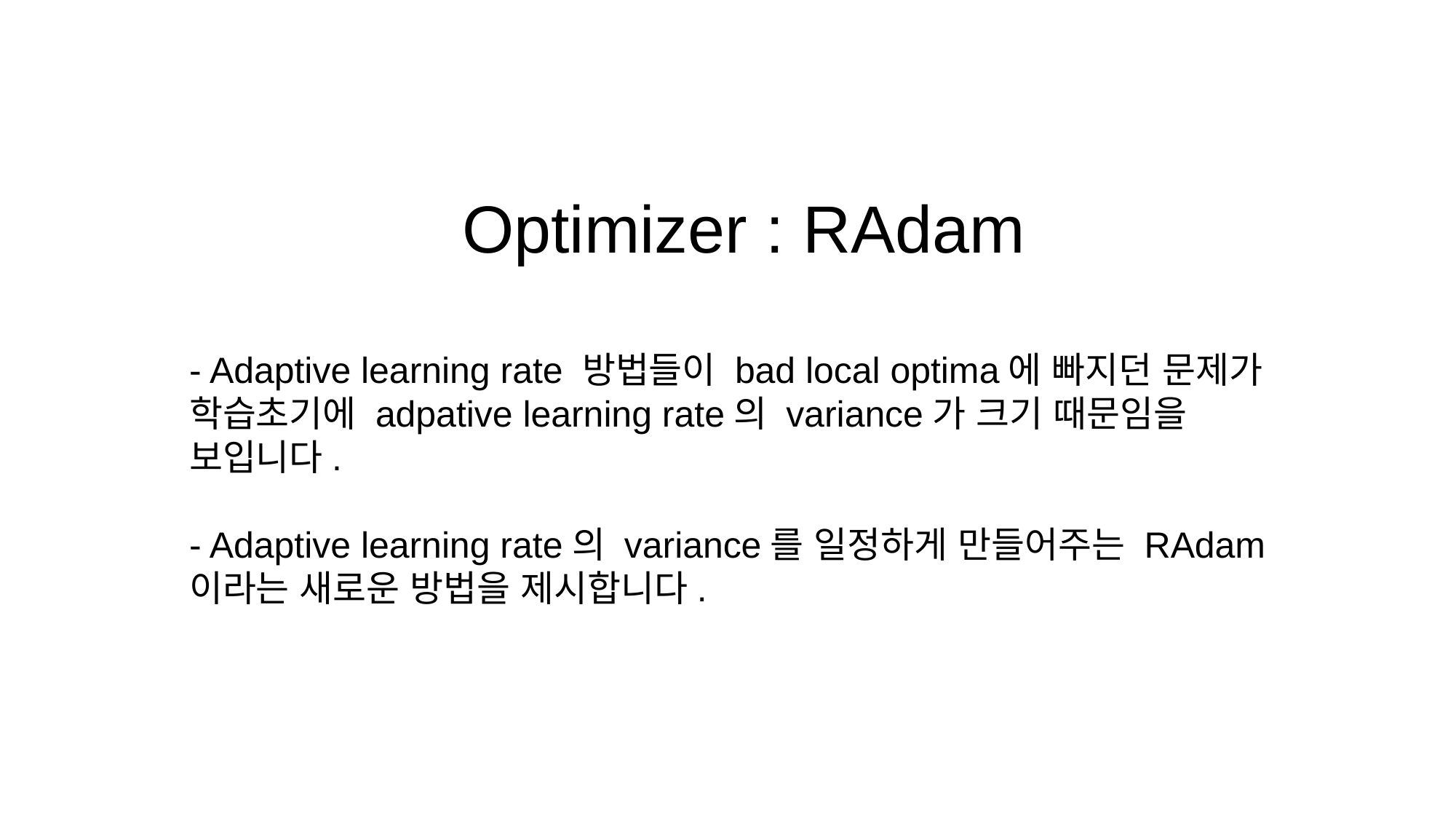

Optimizer : RAdam

- Adaptive learning rate 방법들이 bad local optima에 빠지던 문제가 학습초기에 adpative learning rate의 variance가 크기 때문임을 보입니다.

- Adaptive learning rate의 variance를 일정하게 만들어주는 RAdam이라는 새로운 방법을 제시합니다.